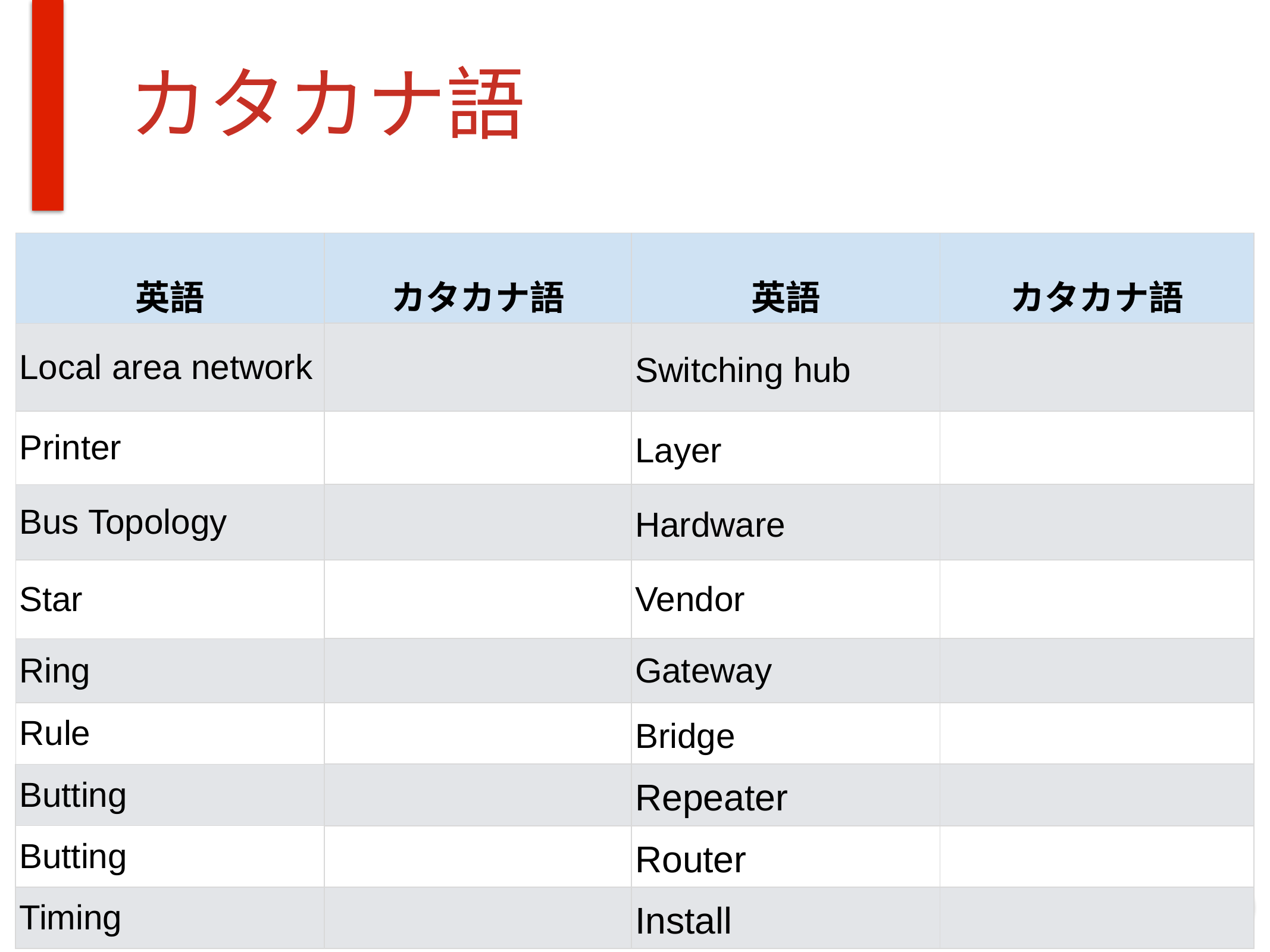

# カタカナ語
| 英語 | カタカナ語 | 英語 | カタカナ語 |
| --- | --- | --- | --- |
| Local area network |  | Switching hub |  |
| Printer |  | Layer |  |
| Bus Topology |  | Hardware |  |
| Star |  | Vendor |  |
| Ring |  | Gateway |  |
| Rule |  | Bridge |  |
| Butting |  | Repeater |  |
| Butting |  | Router |  |
| Timing |  | Install |  |
10